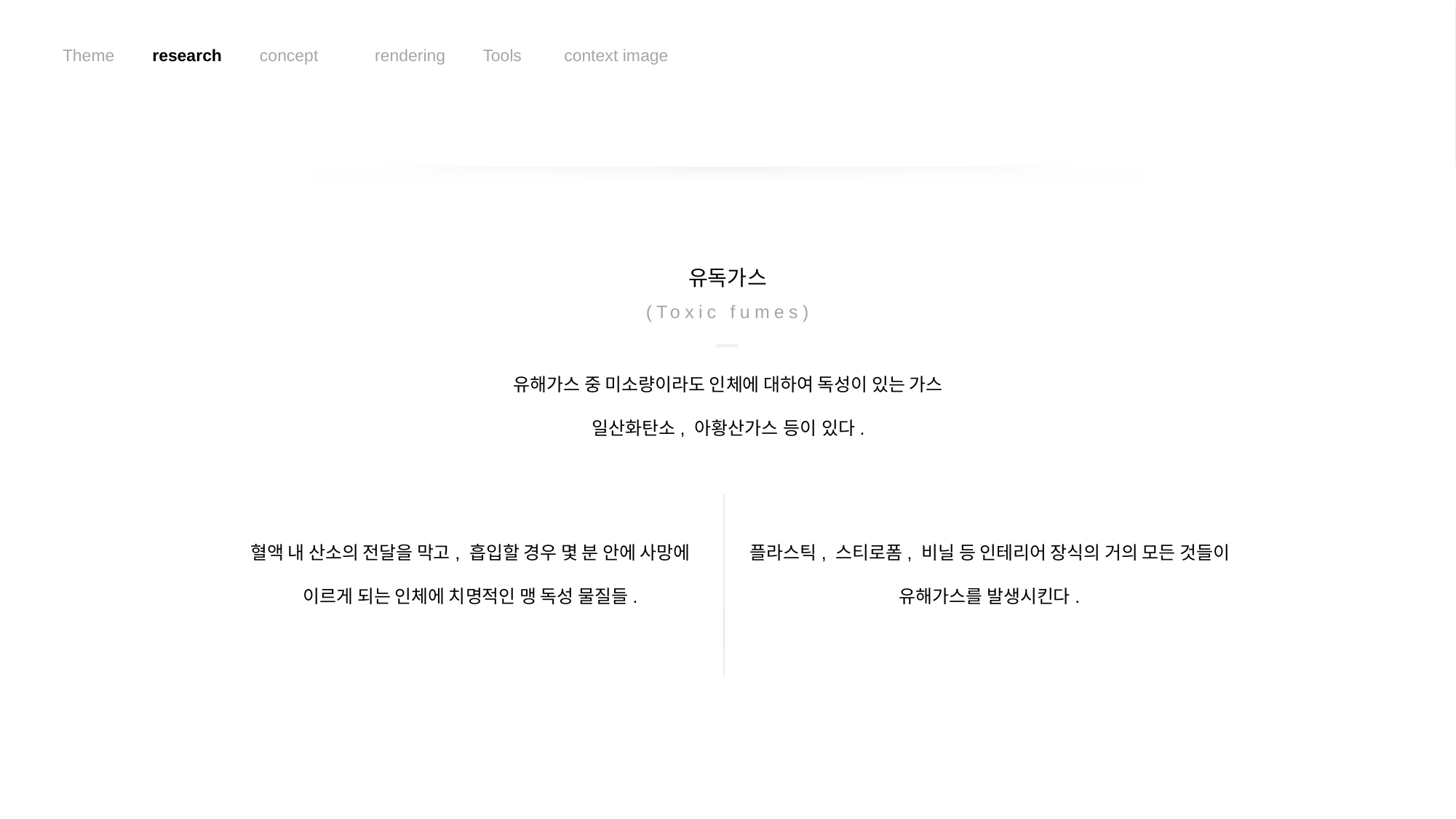

Theme        research        concept            rendering        Tools         context image
유독가스
(Toxic fumes)

유해가스 중 미소량이라도 인체에 대하여 독성이 있는 가스

일산화탄소, 아황산가스 등이 있다.
혈액 내 산소의 전달을 막고, 흡입할 경우 몇 분 안에 사망에 이르게 되는 인체에 치명적인 맹 독성 물질들.
플라스틱, 스티로폼, 비닐 등 인테리어 장식의 거의 모든 것들이
유해가스를 발생시킨다.